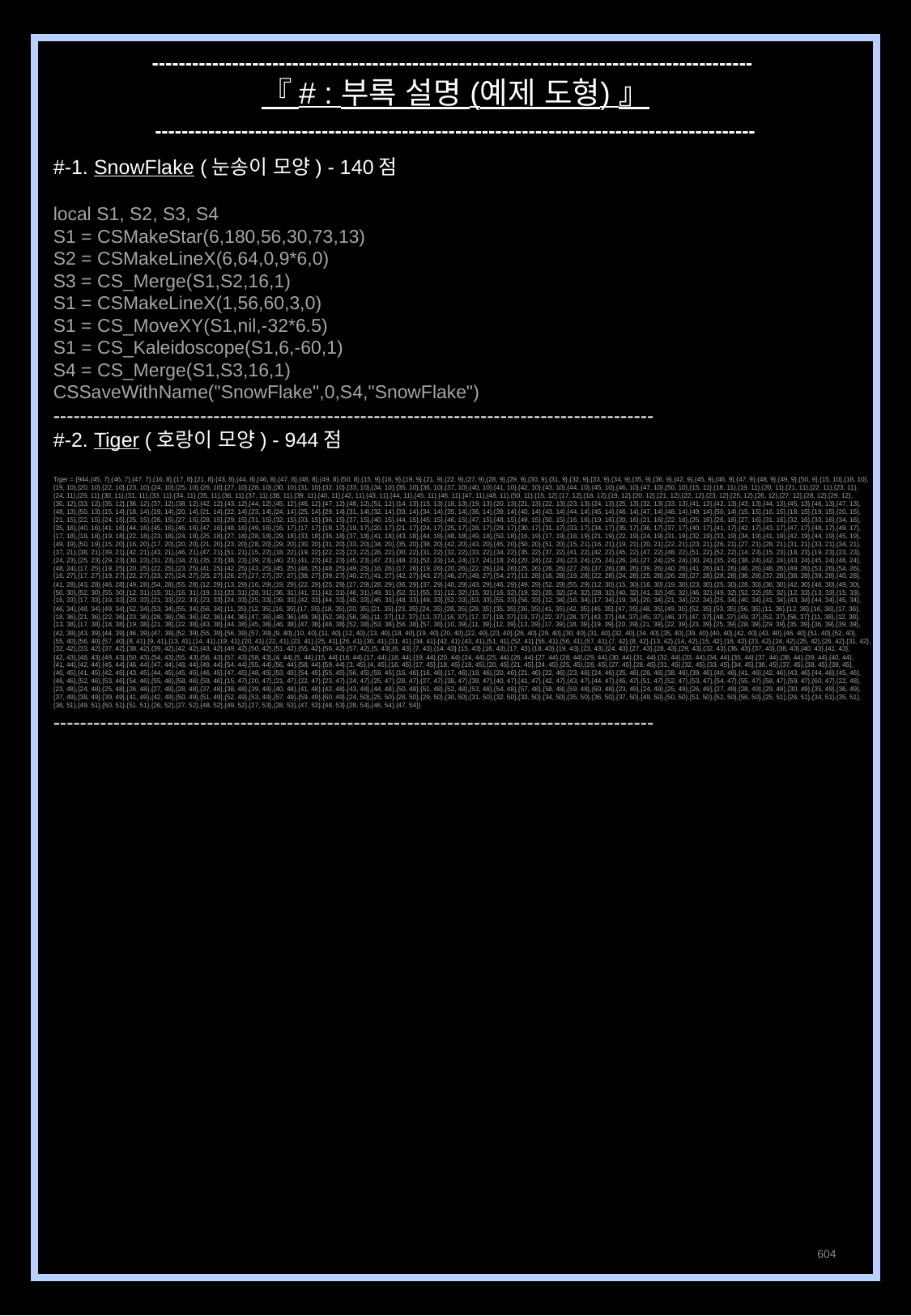

------------------------------------------------------------------------------------------
『 # : 부록 설명 (예제 도형) 』
------------------------------------------------------------------------------------------
#-1. SnowFlake (눈송이 모양) - 140점

local S1, S2, S3, S4
S1 = CSMakeStar(6,180,56,30,73,13)
S2 = CSMakeLineX(6,64,0,9*6,0)
S3 = CS_Merge(S1,S2,16,1)
S1 = CSMakeLineX(1,56,60,3,0)
S1 = CS_MoveXY(S1,nil,-32*6.5)
S1 = CS_Kaleidoscope(S1,6,-60,1)
S4 = CS_Merge(S1,S3,16,1)
CSSaveWithName("SnowFlake",0,S4,"SnowFlake")
------------------------------------------------------------------------------------------
#-2. Tiger (호랑이 모양) - 944점

Tiger = {944,{45, 7},{46, 7},{47, 7},{16, 8},{17, 8},{21, 8},{43, 8},{44, 8},{46, 8},{47, 8},{48, 8},{49, 8},{50, 8},{15, 9},{16, 9},{19, 9},{21, 9},{22, 9},{27, 9},{28, 9},{29, 9},{30, 9},{31, 9},{32, 9},{33, 9},{34, 9},{35, 9},{36, 9},{42, 9},{45, 9},{46, 9},{47, 9},{48, 9},{49, 9},{50, 9},{15, 10},{18, 10},
{19, 10},{20, 10},{22, 10},{23, 10},{24, 10},{25, 10},{26, 10},{27, 10},{28, 10},{30, 10},{31, 10},{32, 10},{33, 10},{34, 10},{35, 10},{36, 10},{37, 10},{40, 10},{41, 10},{42, 10},{43, 10},{44, 10},{45, 10},{46, 10},{47, 10},{50, 10},{15, 11},{18, 11},{19, 11},{20, 11},{21, 11},{22, 11},{23, 11},
{24, 11},{29, 11},{30, 11},{31, 11},{33, 11},{34, 11},{35, 11},{36, 11},{37, 11},{38, 11},{39, 11},{40, 11},{42, 11},{43, 11},{44, 11},{45, 11},{46, 11},{47, 11},{48, 11},{50, 11},{15, 12},{17, 12},{18, 12},{19, 12},{20, 12},{21, 12},{22, 12},{23, 12},{25, 12},{26, 12},{27, 12},{28, 12},{29, 12},
{30, 12},{33, 12},{35, 12},{36, 12},{37, 12},{38, 12},{42, 12},{43, 12},{44, 12},{45, 12},{46, 12},{47, 12},{48, 12},{51, 12},{14, 13},{15, 13},{18, 13},{19, 13},{20, 13},{21, 13},{22, 13},{23, 13},{24, 13},{25, 13},{32, 13},{33, 13},{41, 13},{42, 13},{43, 13},{44, 13},{45, 13},{46, 13},{47, 13},
{48, 13},{50, 13},{15, 14},{18, 14},{19, 14},{20, 14},{21, 14},{22, 14},{23, 14},{24, 14},{25, 14},{29, 14},{31, 14},{32, 14},{33, 14},{34, 14},{35, 14},{36, 14},{39, 14},{40, 14},{43, 14},{44, 14},{45, 14},{46, 14},{47, 14},{48, 14},{49, 14},{50, 14},{15, 15},{16, 15},{18, 15},{19, 15},{20, 15},
{21, 15},{22, 15},{24, 15},{25, 15},{26, 15},{27, 15},{28, 15},{29, 15},{31, 15},{32, 15},{33, 15},{36, 15},{37, 15},{40, 15},{44, 15},{45, 15},{46, 15},{47, 15},{48, 15},{49, 15},{50, 15},{16, 16},{19, 16},{20, 16},{21, 16},{22, 16},{25, 16},{26, 16},{27, 16},{31, 16},{32, 16},{33, 16},{34, 16},
{35, 16},{40, 16},{41, 16},{44, 16},{45, 16},{46, 16},{47, 16},{48, 16},{49, 16},{16, 17},{17, 17},{18, 17},{19, 17},{20, 17},{21, 17},{24, 17},{25, 17},{28, 17},{29, 17},{30, 17},{31, 17},{33, 17},{34, 17},{35, 17},{36, 17},{37, 17},{40, 17},{41, 17},{42, 17},{43, 17},{47, 17},{48, 17},{49, 17},
{17, 18},{18, 18},{19, 18},{22, 18},{23, 18},{24, 18},{25, 18},{27, 18},{28, 18},{29, 18},{33, 18},{36, 18},{37, 18},{41, 18},{43, 18},{44, 18},{48, 18},{49, 18},{50, 18},{16, 19},{17, 19},{18, 19},{21, 19},{22, 19},{24, 19},{31, 19},{32, 19},{33, 19},{34, 19},{41, 19},{42, 19},{44, 19},{45, 19},
{49, 19},{50, 19},{15, 20},{16, 20},{17, 20},{20, 20},{21, 20},{23, 20},{28, 20},{29, 20},{30, 20},{31, 20},{33, 20},{34, 20},{35, 20},{38, 20},{42, 20},{43, 20},{45, 20},{50, 20},{51, 20},{15, 21},{16, 21},{19, 21},{20, 21},{22, 21},{23, 21},{26, 21},{27, 21},{28, 21},{31, 21},{33, 21},{34, 21},
{37, 21},{38, 21},{39, 21},{42, 21},{43, 21},{46, 21},{47, 21},{51, 21},{15, 22},{18, 22},{19, 22},{22, 22},{23, 22},{26, 22},{30, 22},{31, 22},{32, 22},{33, 22},{34, 22},{35, 22},{37, 22},{41, 22},{42, 22},{45, 22},{47, 22},{48, 22},{51, 22},{52, 22},{14, 23},{15, 23},{18, 23},{19, 23},{23, 23},
{24, 23},{25, 23},{29, 23},{30, 23},{31, 23},{34, 23},{35, 23},{38, 23},{39, 23},{40, 23},{41, 23},{42, 23},{45, 23},{47, 23},{48, 23},{52, 23},{14, 24},{17, 24},{18, 24},{20, 24},{22, 24},{23, 24},{25, 24},{26, 24},{27, 24},{29, 24},{30, 24},{35, 24},{38, 24},{42, 24},{43, 24},{45, 24},{46, 24},
{48, 24},{17, 25},{19, 25},{20, 25},{22, 25},{23, 25},{41, 25},{42, 25},{43, 25},{45, 25},{46, 25},{48, 25},{49, 25},{16, 26},{17, 26},{19, 26},{20, 26},{22, 26},{24, 26},{25, 26},{26, 26},{27, 26},{37, 26},{38, 26},{39, 26},{40, 26},{41, 26},{43, 26},{46, 26},{48, 26},{49, 26},{53, 26},{54, 26},
{16, 27},{17, 27},{19, 27},{22, 27},{23, 27},{24, 27},{25, 27},{26, 27},{27, 27},{37, 27},{38, 27},{39, 27},{40, 27},{41, 27},{42, 27},{43, 27},{46, 27},{49, 27},{54, 27},{13, 28},{16, 28},{19, 28},{22, 28},{24, 28},{25, 28},{26, 28},{27, 28},{28, 28},{36, 28},{37, 28},{38, 28},{39, 28},{40, 28},
{41, 28},{43, 28},{46, 28},{49, 28},{54, 28},{55, 28},{12, 29},{13, 29},{16, 29},{19, 29},{22, 29},{25, 29},{27, 29},{28, 29},{36, 29},{37, 29},{40, 29},{43, 29},{46, 29},{49, 29},{52, 29},{55, 29},{12, 30},{15, 30},{16, 30},{19, 30},{23, 30},{25, 30},{28, 30},{36, 30},{42, 30},{46, 30},{49, 30},
{50, 30},{52, 30},{55, 30},{12, 31},{15, 31},{16, 31},{19, 31},{23, 31},{28, 31},{36, 31},{41, 31},{42, 31},{46, 31},{49, 31},{52, 31},{55, 31},{12, 32},{15, 32},{16, 32},{19, 32},{20, 32},{24, 32},{28, 32},{40, 32},{41, 32},{45, 32},{46, 32},{49, 32},{52, 32},{55, 32},{12, 33},{13, 33},{15, 33},
{16, 33},{17, 33},{19, 33},{20, 33},{21, 33},{22, 33},{23, 33},{24, 33},{25, 33},{39, 33},{42, 33},{44, 33},{45, 33},{46, 33},{48, 33},{49, 33},{52, 33},{53, 33},{55, 33},{56, 33},{12, 34},{16, 34},{17, 34},{19, 34},{20, 34},{21, 34},{22, 34},{25, 34},{40, 34},{41, 34},{43, 34},{44, 34},{45, 34},
{46, 34},{48, 34},{49, 34},{52, 34},{53, 34},{55, 34},{56, 34},{11, 35},{12, 35},{16, 35},{17, 35},{18, 35},{20, 35},{21, 35},{23, 35},{24, 35},{28, 35},{29, 35},{35, 35},{36, 35},{41, 35},{42, 35},{45, 35},{47, 35},{48, 35},{49, 35},{52, 35},{53, 35},{56, 35},{11, 36},{12, 36},{16, 36},{17, 36},
{18, 36},{21, 36},{22, 36},{23, 36},{28, 36},{36, 36},{42, 36},{44, 36},{47, 36},{48, 36},{49, 36},{52, 36},{56, 36},{11, 37},{12, 37},{13, 37},{16, 37},{17, 37},{18, 37},{19, 37},{22, 37},{28, 37},{43, 37},{44, 37},{45, 37},{46, 37},{47, 37},{48, 37},{49, 37},{52, 37},{56, 37},{11, 38},{12, 38},
{13, 38},{17, 38},{18, 38},{19, 38},{21, 38},{22, 38},{43, 38},{44, 38},{45, 38},{46, 38},{47, 38},{48, 38},{52, 38},{53, 38},{56, 38},{57, 38},{10, 39},{11, 39},{12, 39},{13, 39},{17, 39},{18, 39},{19, 39},{20, 39},{21, 39},{22, 39},{23, 39},{25, 39},{28, 39},{29, 39},{35, 39},{36, 39},{39, 39},
{42, 39},{43, 39},{44, 39},{46, 39},{47, 39},{52, 39},{55, 39},{56, 39},{57, 39},{9, 40},{10, 40},{11, 40},{12, 40},{13, 40},{18, 40},{19, 40},{20, 40},{22, 40},{23, 40},{26, 40},{29, 40},{30, 40},{31, 40},{32, 40},{34, 40},{35, 40},{39, 40},{40, 40},{42, 40},{43, 40},{46, 40},{51, 40},{52, 40},
{55, 40},{56, 40},{57, 40},{8, 41},{9, 41},{13, 41},{14, 41},{19, 41},{20, 41},{22, 41},{23, 41},{25, 41},{26, 41},{30, 41},{31, 41},{34, 41},{42, 41},{43, 41},{51, 41},{52, 41},{55, 41},{56, 41},{57, 41},{7, 42},{8, 42},{13, 42},{14, 42},{15, 42},{16, 42},{23, 42},{24, 42},{25, 42},{26, 42},{31, 42},
{32, 42},{33, 42},{37, 42},{38, 42},{39, 42},{42, 42},{43, 42},{49, 42},{50, 42},{51, 42},{55, 42},{56, 42},{57, 42},{5, 43},{6, 43},{7, 43},{14, 43},{15, 43},{16, 43},{17, 43},{18, 43},{19, 43},{23, 43},{24, 43},{27, 43},{28, 43},{29, 43},{32, 43},{36, 43},{37, 43},{38, 43},{40, 43},{41, 43},
{42, 43},{48, 43},{49, 43},{50, 43},{54, 43},{55, 43},{56, 43},{57, 43},{58, 43},{4, 44},{5, 44},{15, 44},{16, 44},{17, 44},{18, 44},{19, 44},{20, 44},{24, 44},{25, 44},{26, 44},{27, 44},{28, 44},{29, 44},{30, 44},{31, 44},{32, 44},{33, 44},{34, 44},{35, 44},{37, 44},{38, 44},{39, 44},{40, 44},
{41, 44},{42, 44},{45, 44},{46, 44},{47, 44},{48, 44},{49, 44},{54, 44},{55, 44},{56, 44},{58, 44},{59, 44},{3, 45},{4, 45},{16, 45},{17, 45},{18, 45},{19, 45},{20, 45},{21, 45},{24, 45},{25, 45},{26, 45},{27, 45},{28, 45},{31, 45},{32, 45},{33, 45},{34, 45},{36, 45},{37, 45},{38, 45},{39, 45},
{40, 45},{41, 45},{42, 45},{43, 45},{44, 45},{45, 45},{46, 45},{47, 45},{48, 45},{53, 45},{54, 45},{55, 45},{56, 45},{59, 45},{15, 46},{16, 46},{17, 46},{19, 46},{20, 46},{21, 46},{22, 46},{23, 46},{24, 46},{25, 46},{26, 46},{38, 46},{39, 46},{40, 46},{41, 46},{42, 46},{43, 46},{44, 46},{45, 46},
{46, 46},{52, 46},{53, 46},{54, 46},{55, 46},{58, 46},{59, 46},{15, 47},{20, 47},{21, 47},{22, 47},{23, 47},{24, 47},{25, 47},{26, 47},{27, 47},{38, 47},{39, 47},{40, 47},{41, 47},{42, 47},{43, 47},{44, 47},{45, 47},{51, 47},{52, 47},{53, 47},{54, 47},{55, 47},{58, 47},{59, 47},{60, 47},{22, 48},
{23, 48},{24, 48},{25, 48},{26, 48},{27, 48},{28, 48},{37, 48},{38, 48},{39, 48},{40, 48},{41, 48},{42, 48},{43, 48},{44, 48},{50, 48},{51, 48},{52, 48},{53, 48},{54, 48},{57, 48},{58, 48},{59, 48},{60, 48},{23, 49},{24, 49},{25, 49},{26, 49},{27, 49},{28, 49},{29, 49},{30, 49},{35, 49},{36, 49},
{37, 49},{38, 49},{39, 49},{41, 49},{42, 49},{50, 49},{51, 49},{52, 49},{53, 49},{57, 49},{59, 49},{60, 49},{24, 50},{25, 50},{26, 50},{29, 50},{30, 50},{31, 50},{32, 50},{33, 50},{34, 50},{35, 50},{36, 50},{37, 50},{49, 50},{50, 50},{51, 50},{52, 50},{56, 50},{25, 51},{26, 51},{34, 51},{35, 51},
{36, 51},{49, 51},{50, 51},{51, 51},{26, 52},{27, 52},{48, 52},{49, 52},{27, 53},{28, 53},{47, 53},{48, 53},{28, 54},{46, 54},{47, 54}}
------------------------------------------------------------------------------------------
604